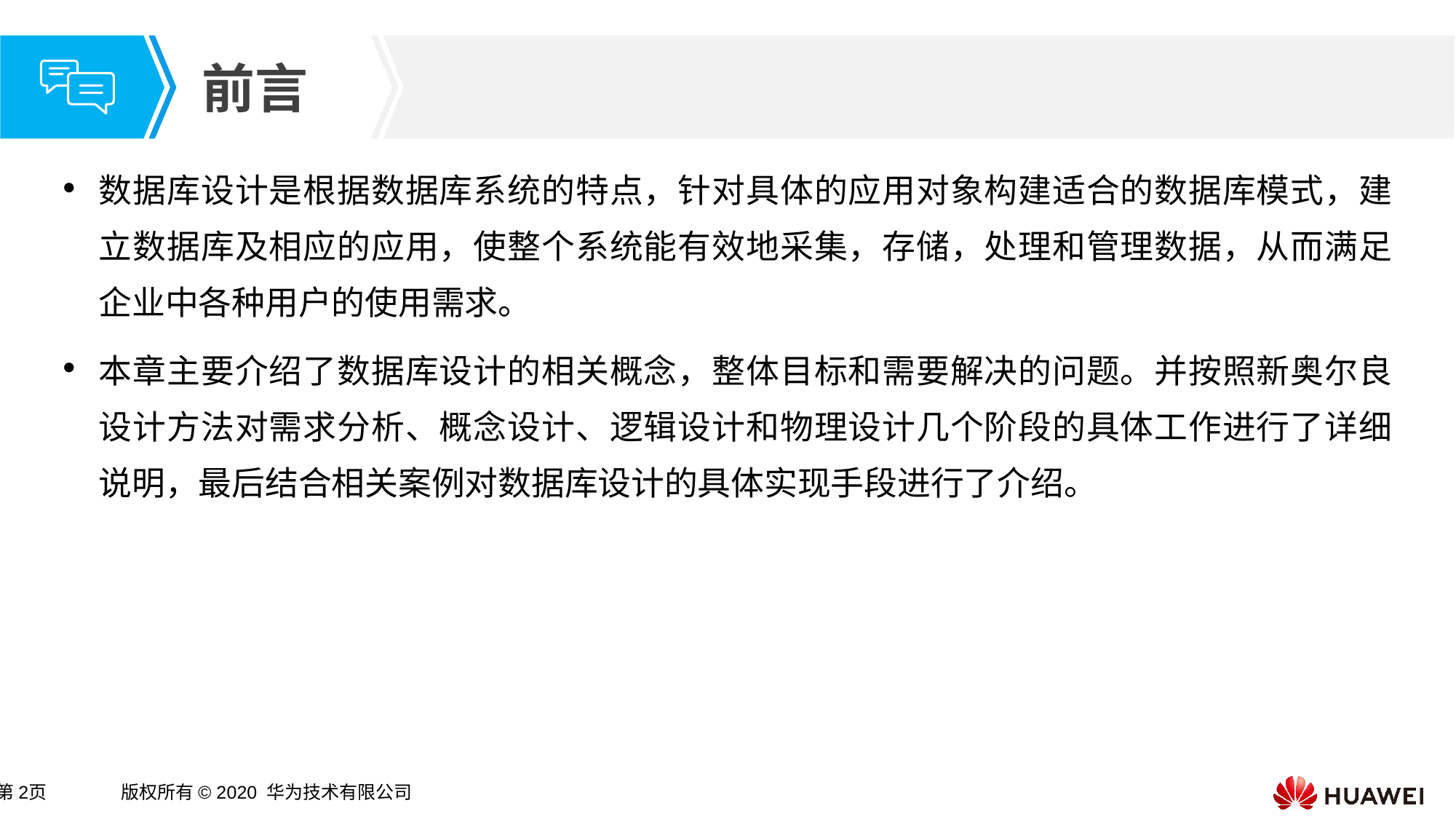

数据库设计是根据数据库系统的特点，针对具体的应用对象构建适合的数据库模式，建立数据库及相应的应用，使整个系统能有效地采集，存储，处理和管理数据，从而满足企业中各种用户的使用需求。
本章主要介绍了数据库设计的相关概念，整体目标和需要解决的问题。并按照新奥尔良设计方法对需求分析、概念设计、逻辑设计和物理设计几个阶段的具体工作进行了详细说明，最后结合相关案例对数据库设计的具体实现手段进行了介绍。